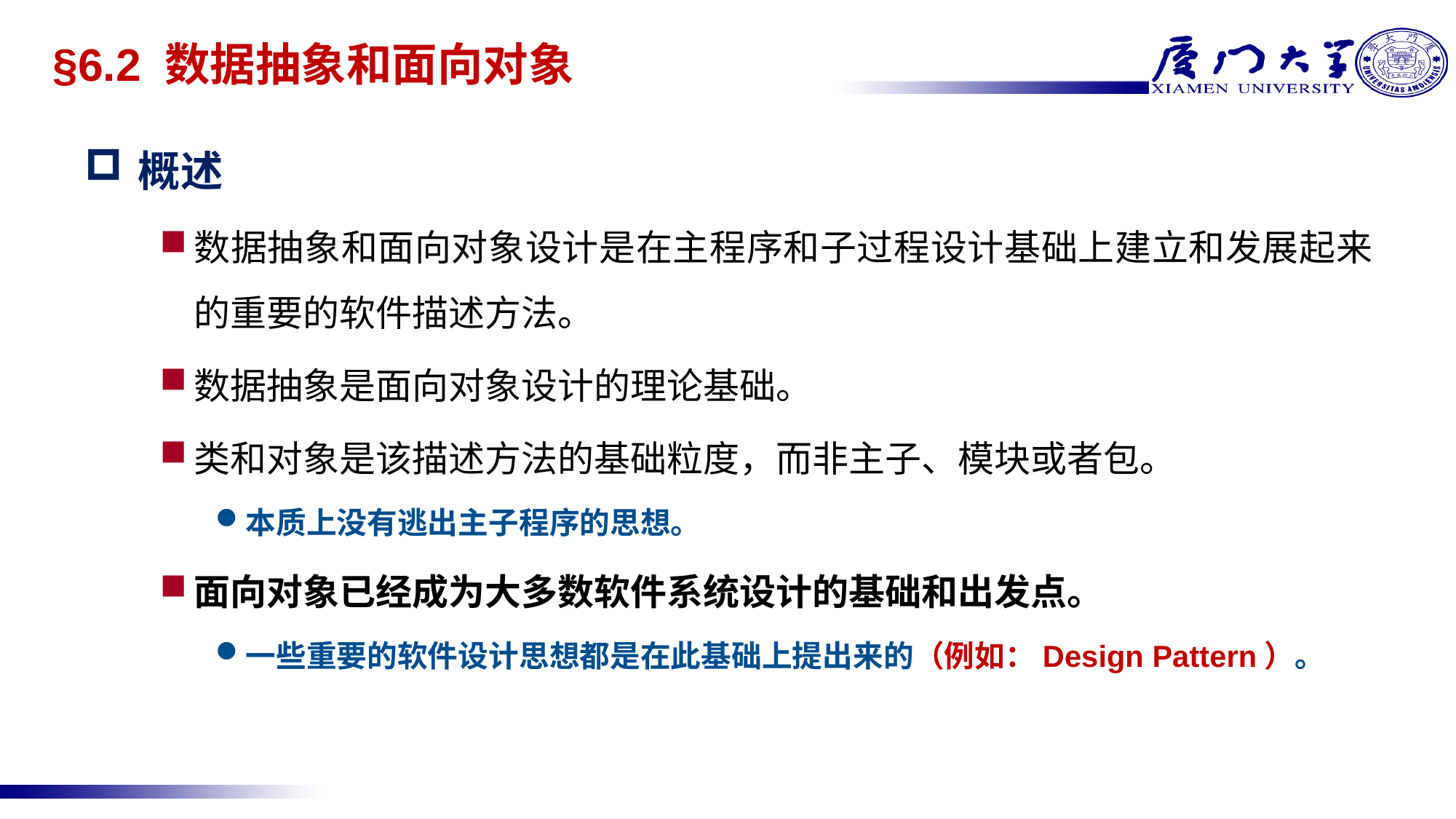

# §6.2 数据抽象和面向对象
概述
数据抽象和面向对象设计是在主程序和子过程设计基础上建立和发展起来的重要的软件描述方法。
数据抽象是面向对象设计的理论基础。
类和对象是该描述方法的基础粒度，而非主子、模块或者包。
本质上没有逃出主子程序的思想。
面向对象已经成为大多数软件系统设计的基础和出发点。
一些重要的软件设计思想都是在此基础上提出来的（例如：Design Pattern）。